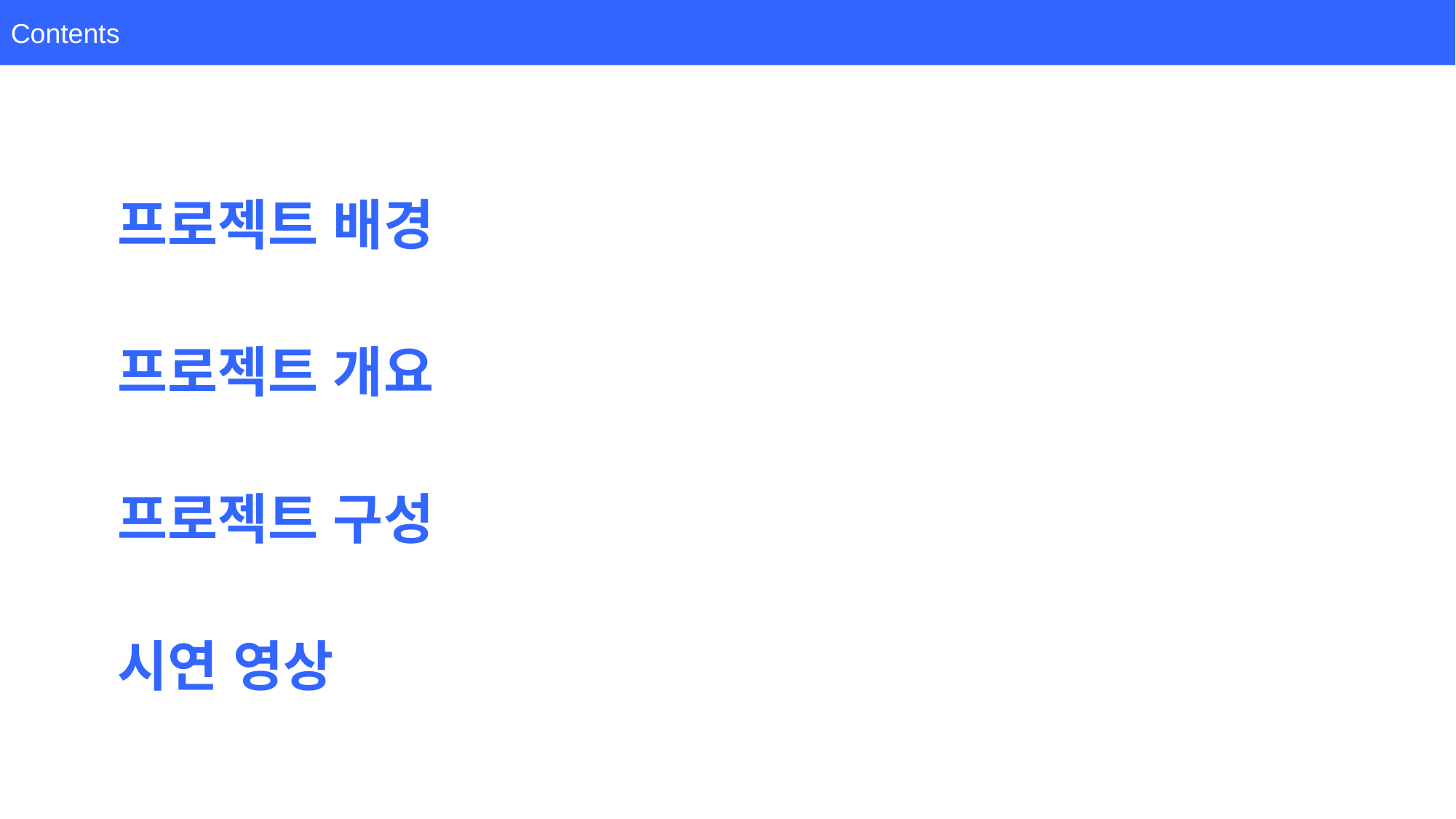

Contents
프로젝트 배경
프로젝트 개요
프로젝트 구성
시연 영상